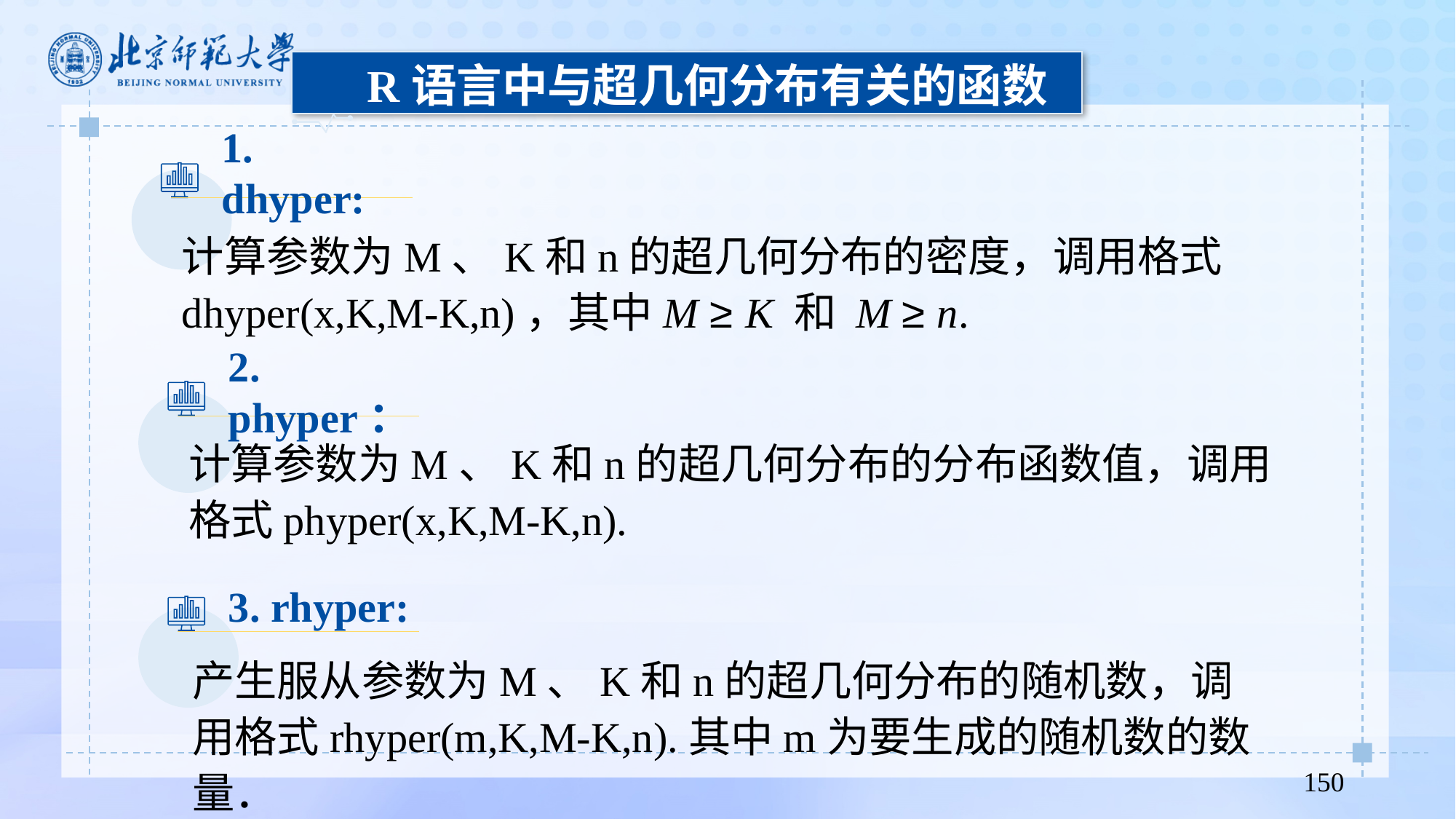

R语言中与超几何分布有关的函数
1. dhyper:

计算参数为M、K和n的超几何分布的密度，调用格式dhyper(x,K,M-K,n)，其中M ≥ K 和 M ≥ n.
2. phyper：

计算参数为M、K和n的超几何分布的分布函数值，调用格式phyper(x,K,M-K,n).
3. rhyper:

产生服从参数为M、K和n的超几何分布的随机数，调用格式rhyper(m,K,M-K,n).其中m为要生成的随机数的数量．
150